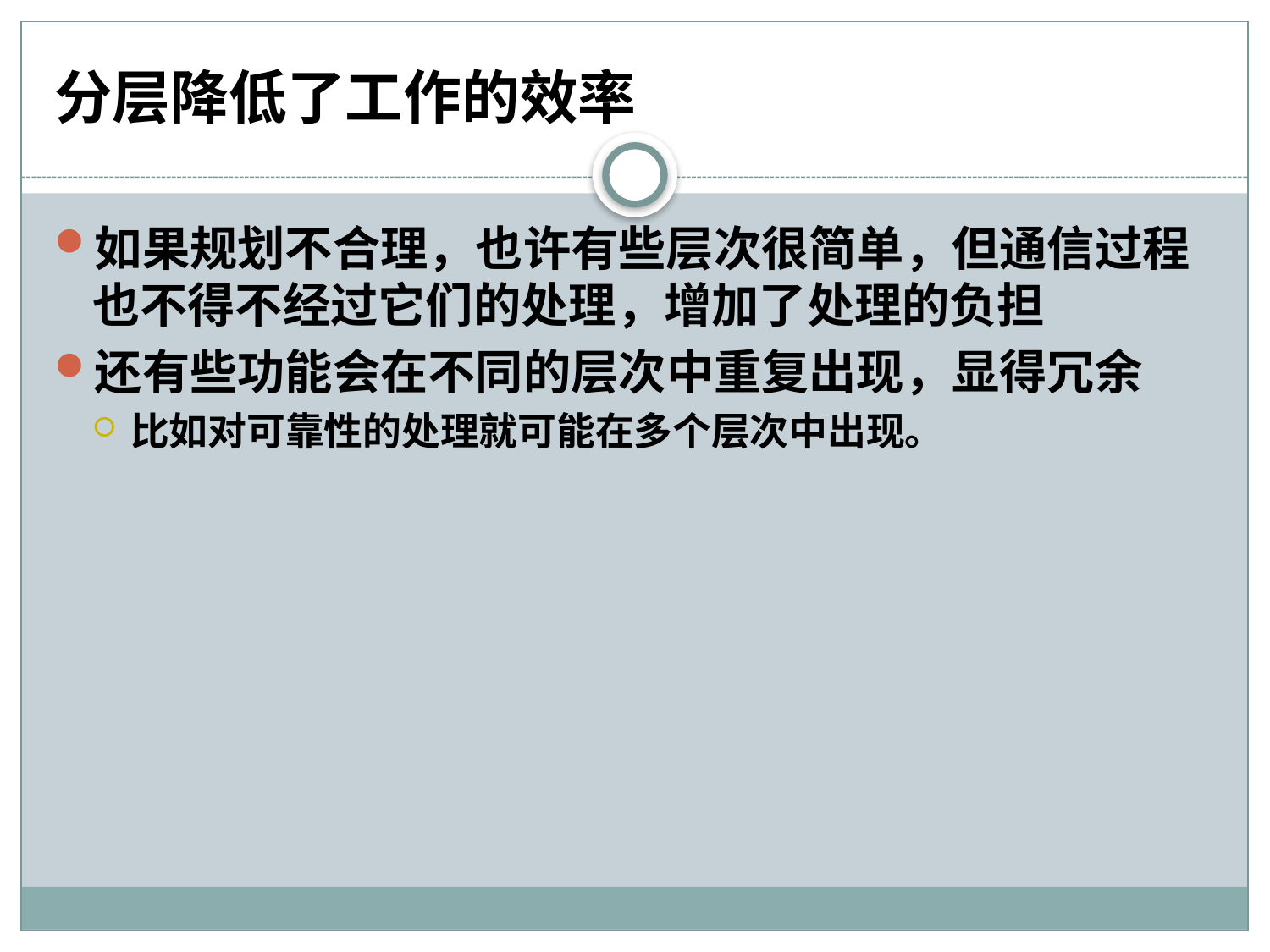

# 分层降低了工作的效率
如果规划不合理，也许有些层次很简单，但通信过程也不得不经过它们的处理，增加了处理的负担
还有些功能会在不同的层次中重复出现，显得冗余
比如对可靠性的处理就可能在多个层次中出现。